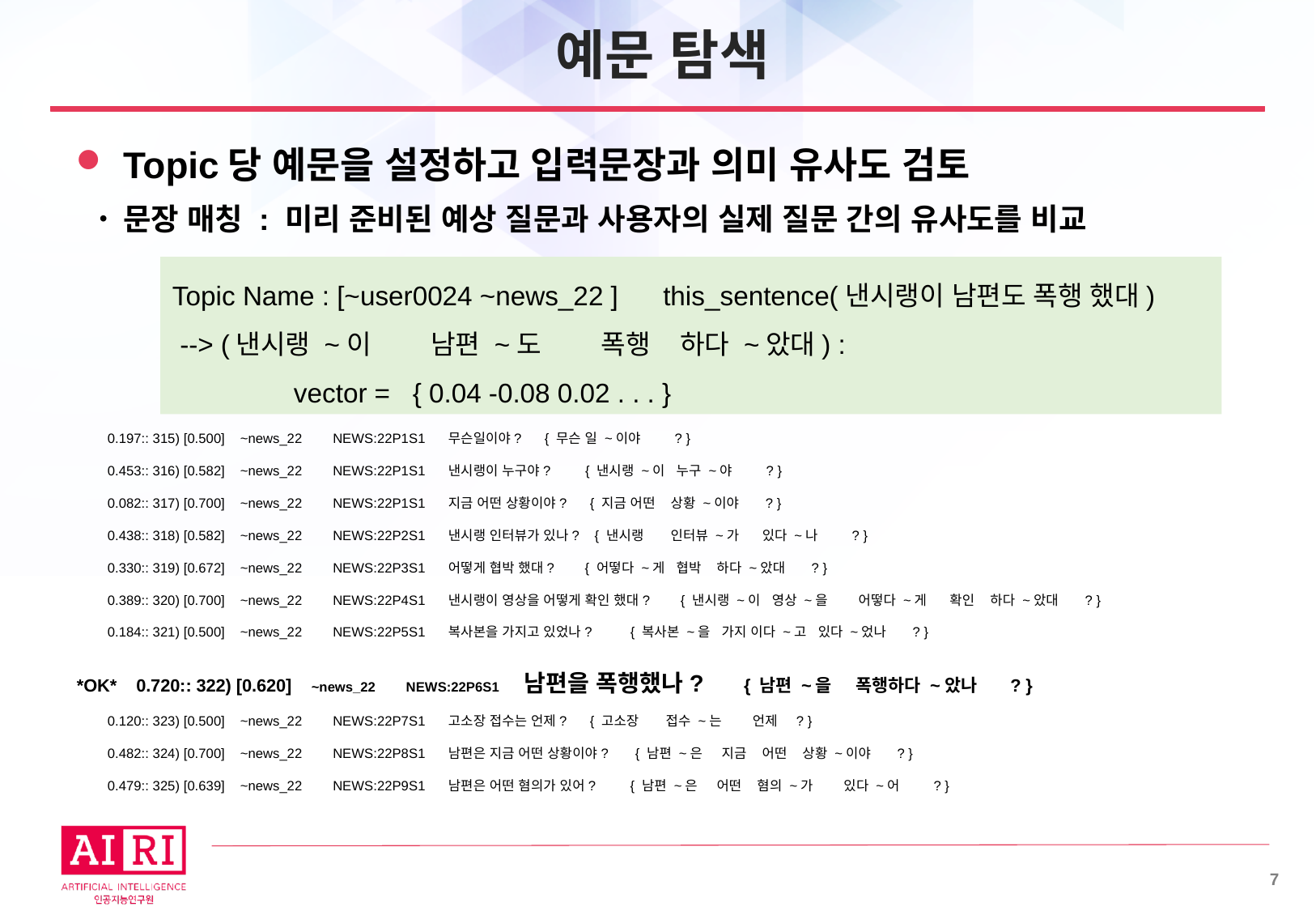

# 예문 탐색
Topic당 예문을 설정하고 입력문장과 의미 유사도 검토
문장 매칭 : 미리 준비된 예상 질문과 사용자의 실제 질문 간의 유사도를 비교
Topic Name : [~user0024 ~news_22 ]      this_sentence(낸시랭이 남편도 폭행 했대)
 --> (낸시랭 ~이        남편 ~도        폭행    하다 ~았대) :
	vector =   { 0.04 -0.08 0.02 . . . }
        0.197:: 315) [0.500]    ~news_22        NEWS:22P1S1     무슨일이야?      { 무슨 일 ~이야        ? }
        0.453:: 316) [0.582]    ~news_22        NEWS:22P1S1     낸시랭이 누구야?         { 낸시랭 ~이   누구 ~야        ? }
        0.082:: 317) [0.700]    ~news_22        NEWS:22P1S1     지금 어떤 상황이야?      { 지금 어떤    상황 ~이야      ? }
        0.438:: 318) [0.582]    ~news_22        NEWS:22P2S1     낸시랭 인터뷰가 있나?    { 낸시랭       인터뷰 ~가      있다 ~나        ? }
        0.330:: 319) [0.672]    ~news_22        NEWS:22P3S1     어떻게 협박 했대?        { 어떻다 ~게   협박    하다 ~았대      ? }
        0.389:: 320) [0.700]    ~news_22        NEWS:22P4S1     낸시랭이 영상을 어떻게 확인 했대?        { 낸시랭 ~이   영상 ~을        어떻다 ~게      확인    하다 ~았대      ? }
        0.184:: 321) [0.500]    ~news_22        NEWS:22P5S1     복사본을 가지고 있었나?          { 복사본 ~을   가지 이다 ~고   있다 ~었나      ? }
*OK*    0.720:: 322) [0.620]    ~news_22        NEWS:22P6S1     남편을 폭행했나?      { 남편 ~을     폭행하다 ~았나      ? }
        0.120:: 323) [0.500]    ~news_22        NEWS:22P7S1     고소장 접수는 언제?      { 고소장       접수 ~는        언제    ? }
        0.482:: 324) [0.700]    ~news_22        NEWS:22P8S1     남편은 지금 어떤 상황이야?       { 남편 ~은     지금    어떤    상황 ~이야      ? }
        0.479:: 325) [0.639]    ~news_22        NEWS:22P9S1     남편은 어떤 혐의가 있어?         { 남편 ~은     어떤    혐의 ~가        있다 ~어        ? }